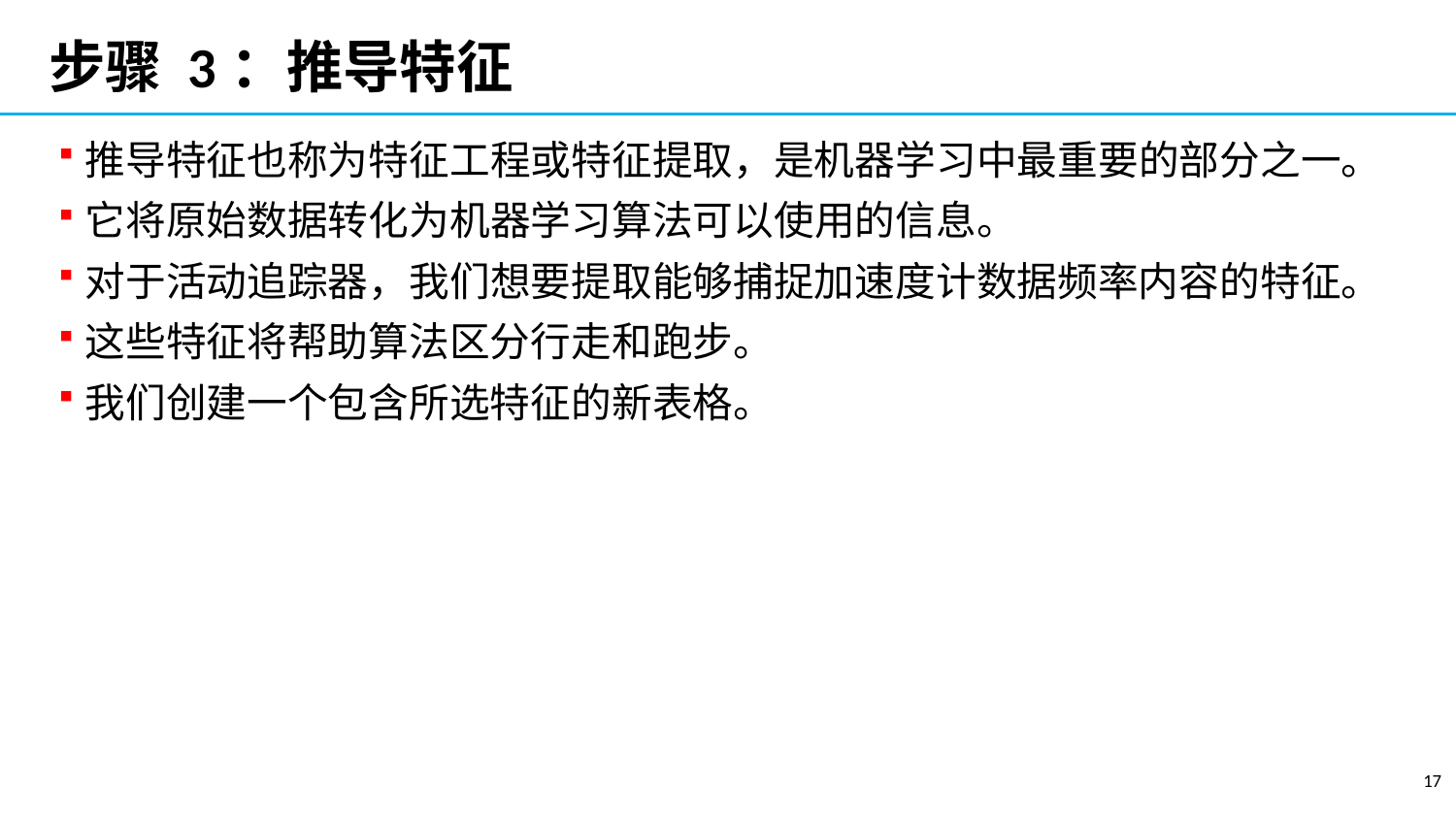

# 步骤 3：推导特征

推导特征也称为特征工程或特征提取，是机器学习中最重要的部分之一。
它将原始数据转化为机器学习算法可以使用的信息。
对于活动追踪器，我们想要提取能够捕捉加速度计数据频率内容的特征。
这些特征将帮助算法区分行走和跑步。
我们创建一个包含所选特征的新表格。

17